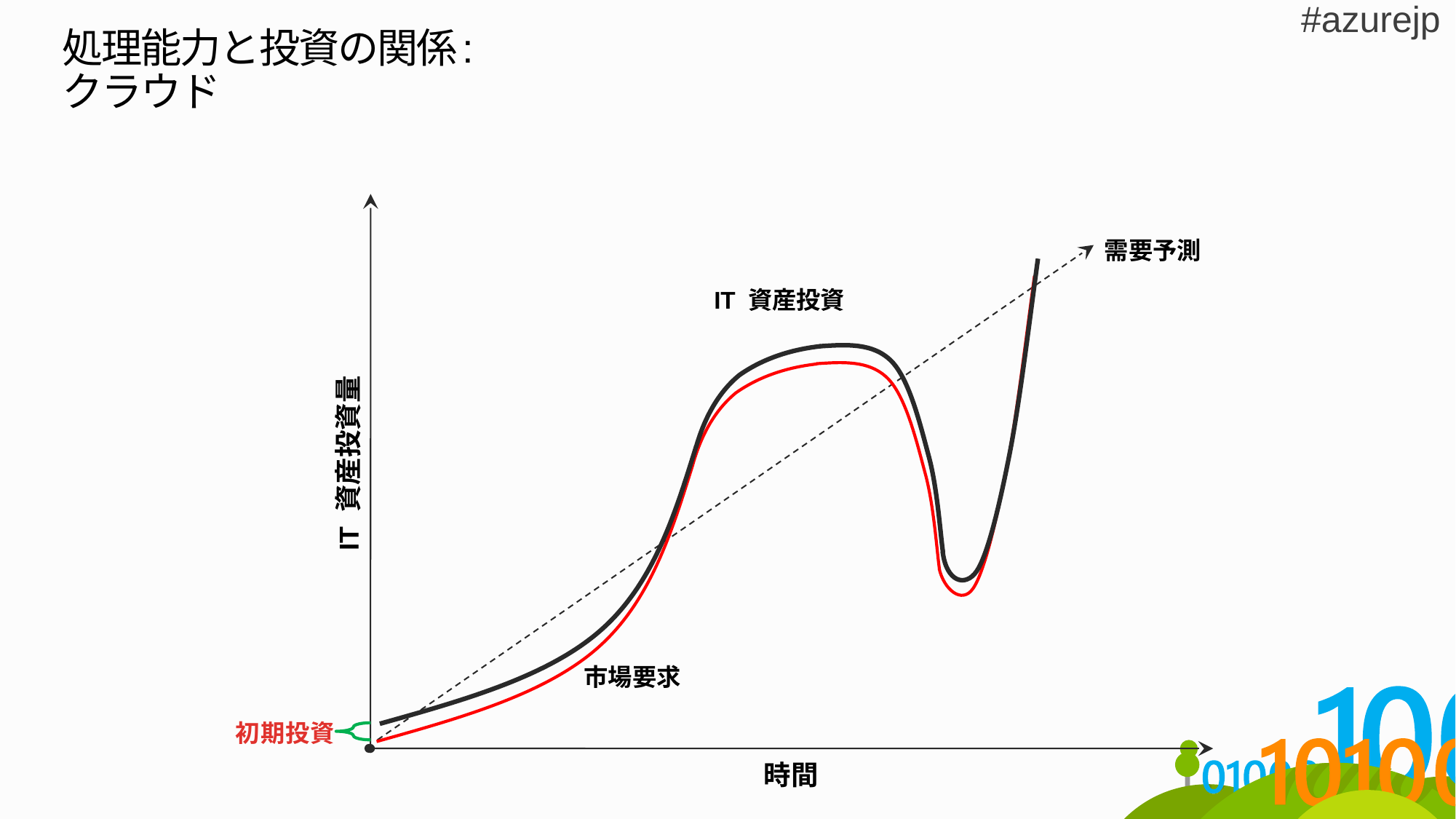

# 処理能力と投資の関係: クラウド
需要予測

IT 資産投資

IT 資産投資量

市場要求
初期投資

時間